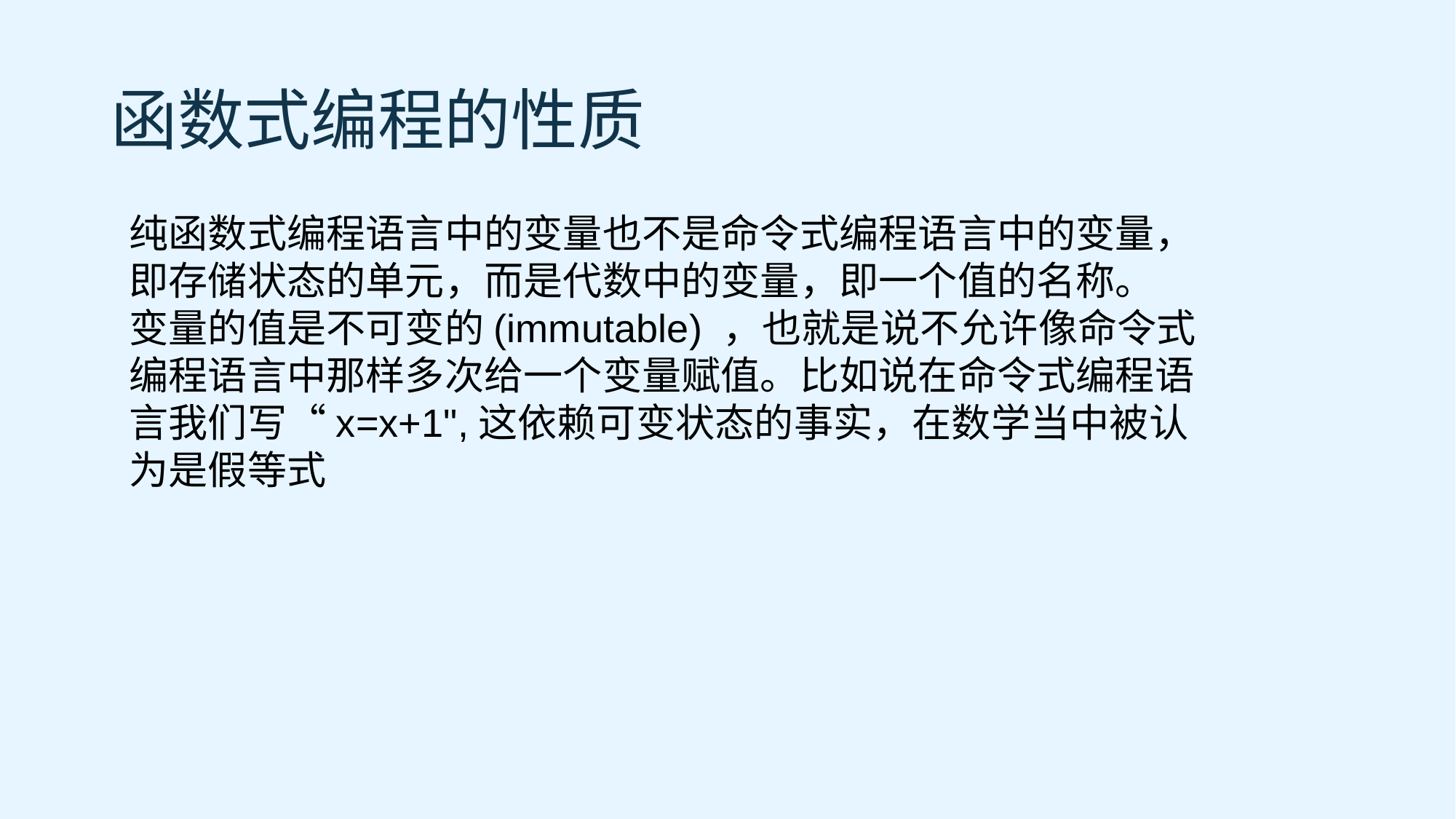

# 函数式编程的性质
纯函数式编程语言中的变量也不是命令式编程语言中的变量，即存储状态的单元，而是代数中的变量，即一个值的名称。
变量的值是不可变的(immutable) ，也就是说不允许像命令式编程语言中那样多次给一个变量赋值。比如说在命令式编程语言我们写“x=x+1",这依赖可变状态的事实，在数学当中被认为是假等式